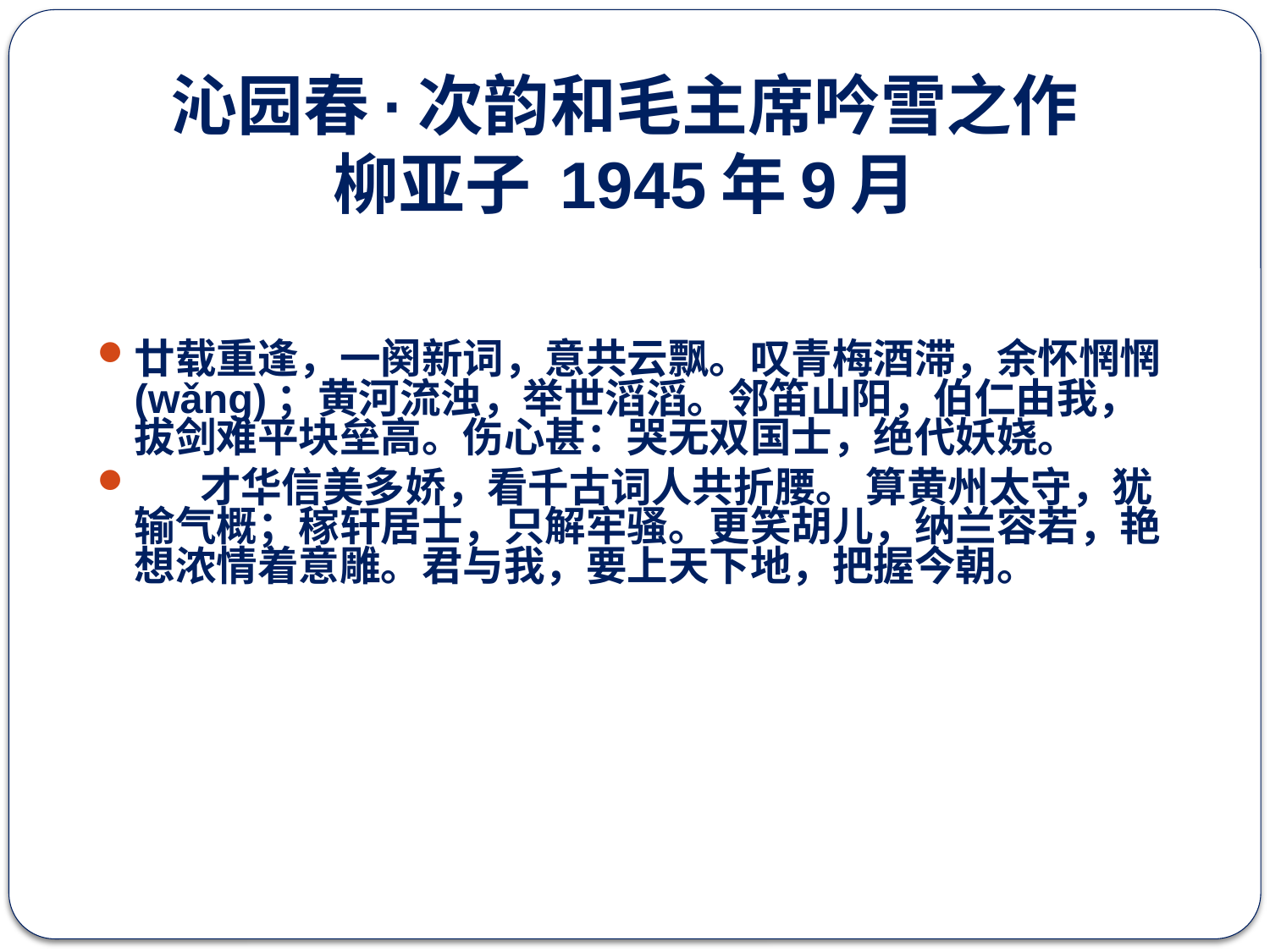

# 沁园春·次韵和毛主席吟雪之作 柳亚子 1945年9月
廿载重逢，一阕新词，意共云飘。叹青梅酒滞，余怀惘惘(wǎng)；黄河流浊，举世滔滔。邻笛山阳，伯仁由我，拔剑难平块垒高。伤心甚：哭无双国士，绝代妖娆。
      才华信美多娇，看千古词人共折腰。 算黄州太守，犹输气概；稼轩居士，只解牢骚。更笑胡儿，纳兰容若，艳想浓情着意雕。君与我，要上天下地，把握今朝。